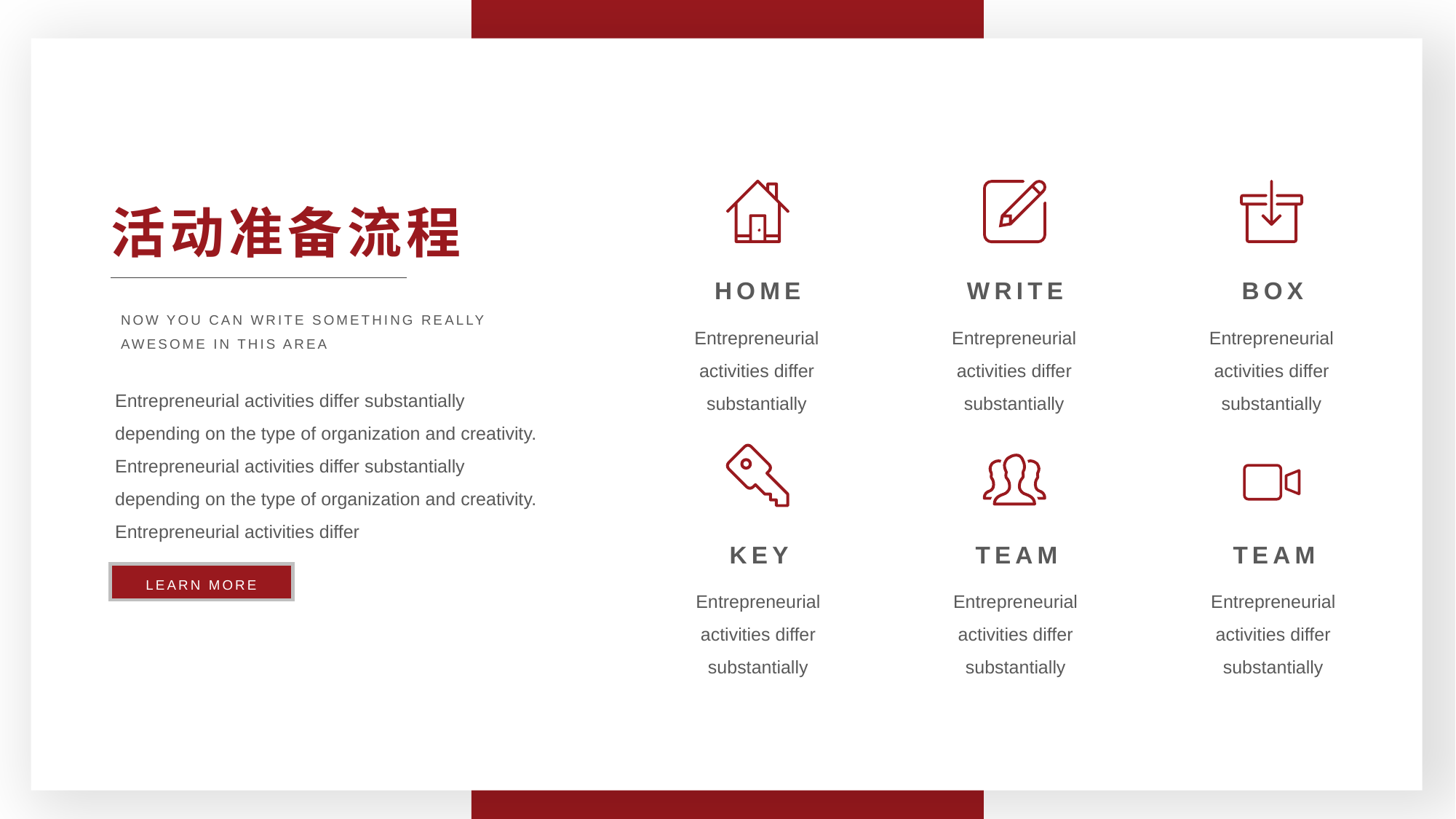

活动准备流程
NOW YOU CAN WRITE SOMETHING REALLY
AWESOME IN THIS AREA
Entrepreneurial activities differ substantially depending on the type of organization and creativity. Entrepreneurial activities differ substantially depending on the type of organization and creativity. Entrepreneurial activities differ

LEARN MORE
HOME
Entrepreneurial activities differ substantially
WRITE
Entrepreneurial activities differ substantially
BOX
Entrepreneurial activities differ substantially

KEY
Entrepreneurial activities differ substantially
TEAM
Entrepreneurial activities differ substantially
TEAM
Entrepreneurial activities differ substantially